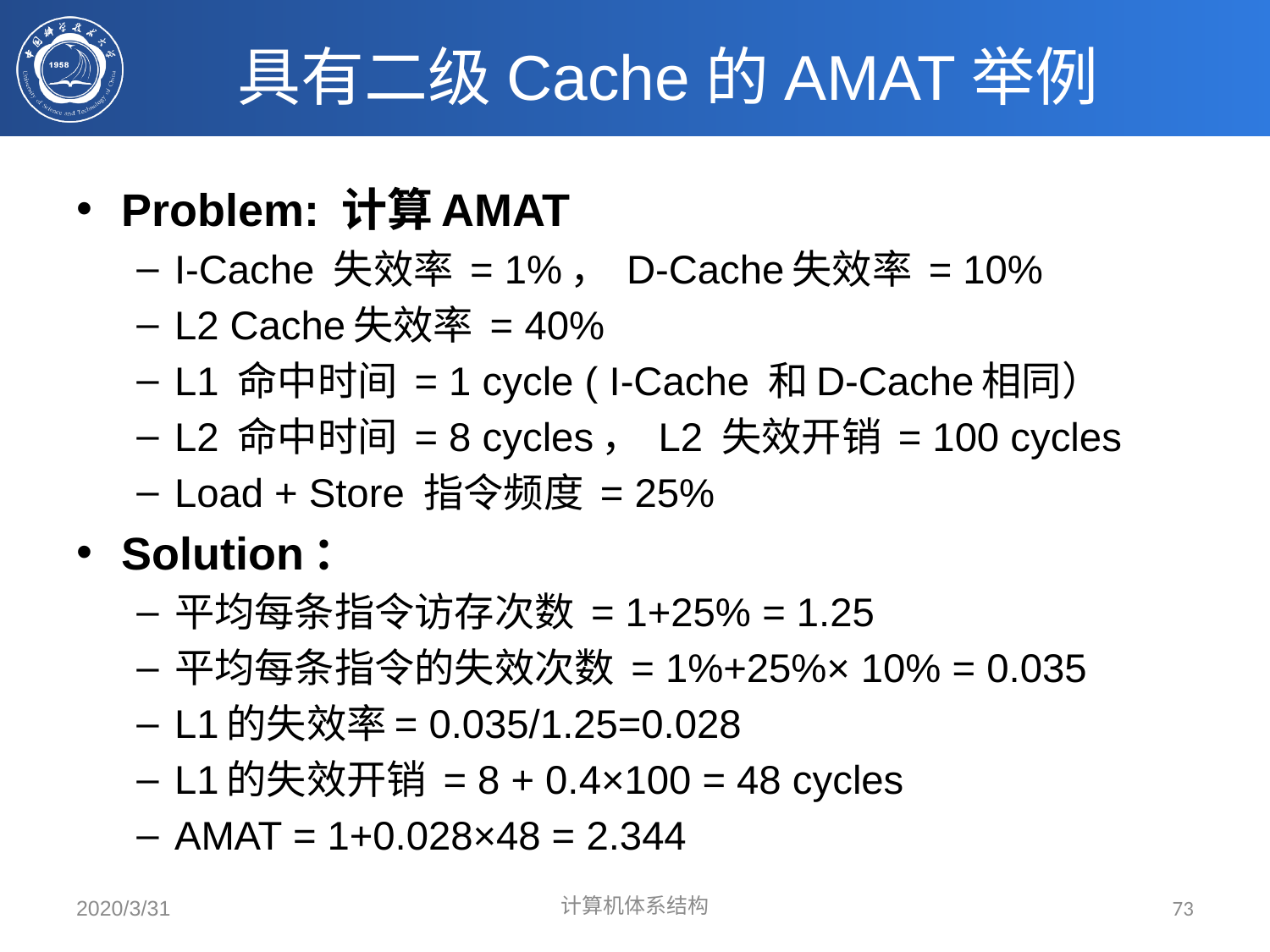

# 具有二级Cache的AMAT举例
Problem: 计算AMAT
I-Cache 失效率 = 1%， D-Cache失效率 = 10%
L2 Cache失效率 = 40%
L1 命中时间 = 1 cycle ( I-Cache 和D-Cache相同）
L2 命中时间 = 8 cycles， L2 失效开销 = 100 cycles
Load + Store 指令频度 = 25%
Solution：
平均每条指令访存次数 = 1+25% = 1.25
平均每条指令的失效次数 = 1%+25%× 10% = 0.035
L1的失效率= 0.035/1.25=0.028
L1的失效开销 = 8 + 0.4×100 = 48 cycles
AMAT = 1+0.028×48 = 2.344
2020/3/31
计算机体系结构
73